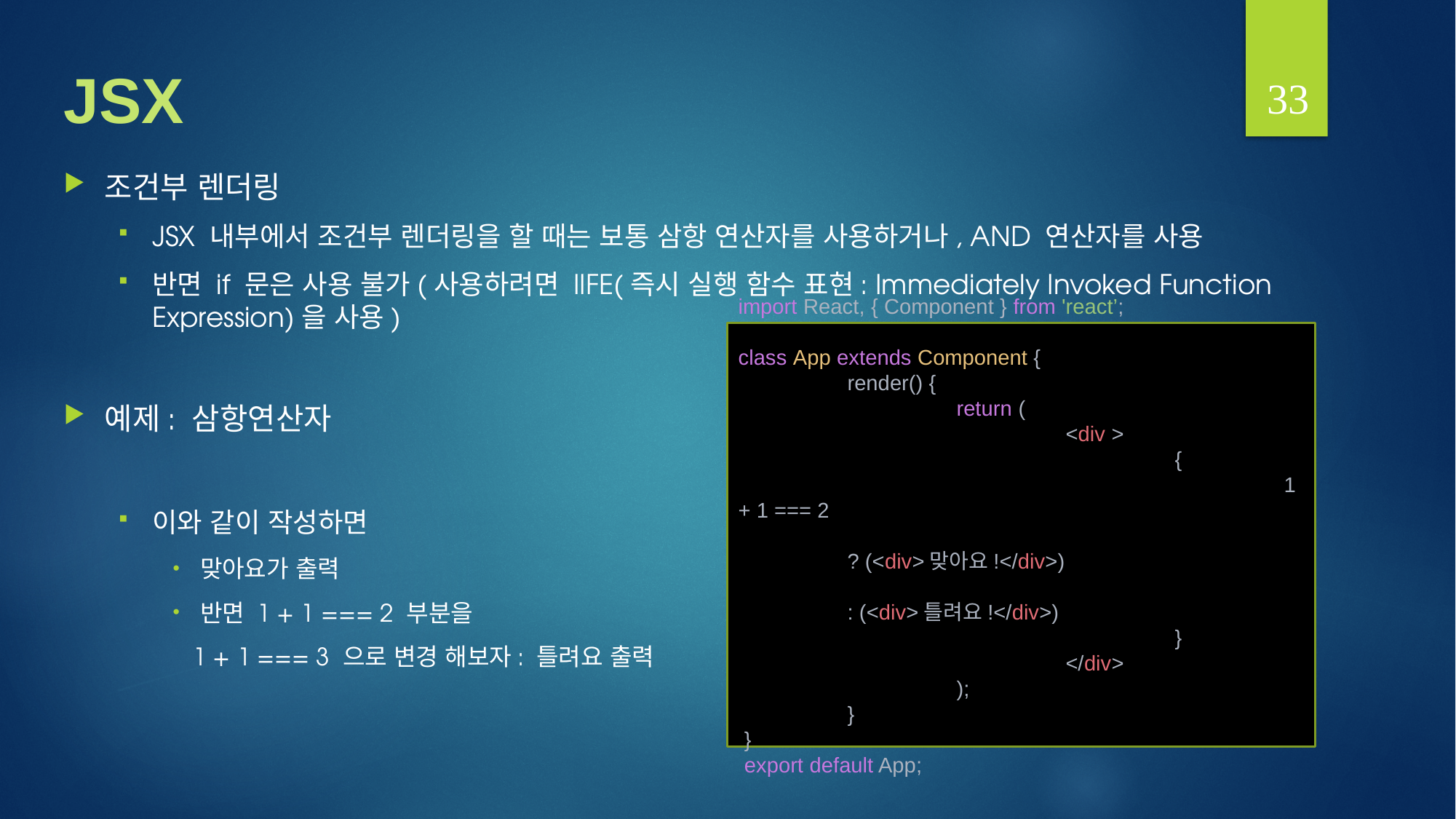

33
# JSX
조건부 렌더링
JSX 내부에서 조건부 렌더링을 할 때는 보통 삼항 연산자를 사용하거나, AND 연산자를 사용
반면 if 문은 사용 불가(사용하려면 IIFE(즉시 실행 함수 표현: Immediately Invoked Function Expression)을 사용)

예제: 삼항연산자

이와 같이 작성하면
맞아요가 출력
반면 1 + 1 === 2 부분을
   1 + 1 === 3 으로 변경 해보자: 틀려요 출력
import React, { Component } from 'react’;

class App extends Component {
	render() {
		return (
			<div >
   				{
					1 + 1 === 2
						? (<div>맞아요!</div>)
						: (<div>틀려요!</div>)
				}
			</div>
		);
	}
 }
 export default App;